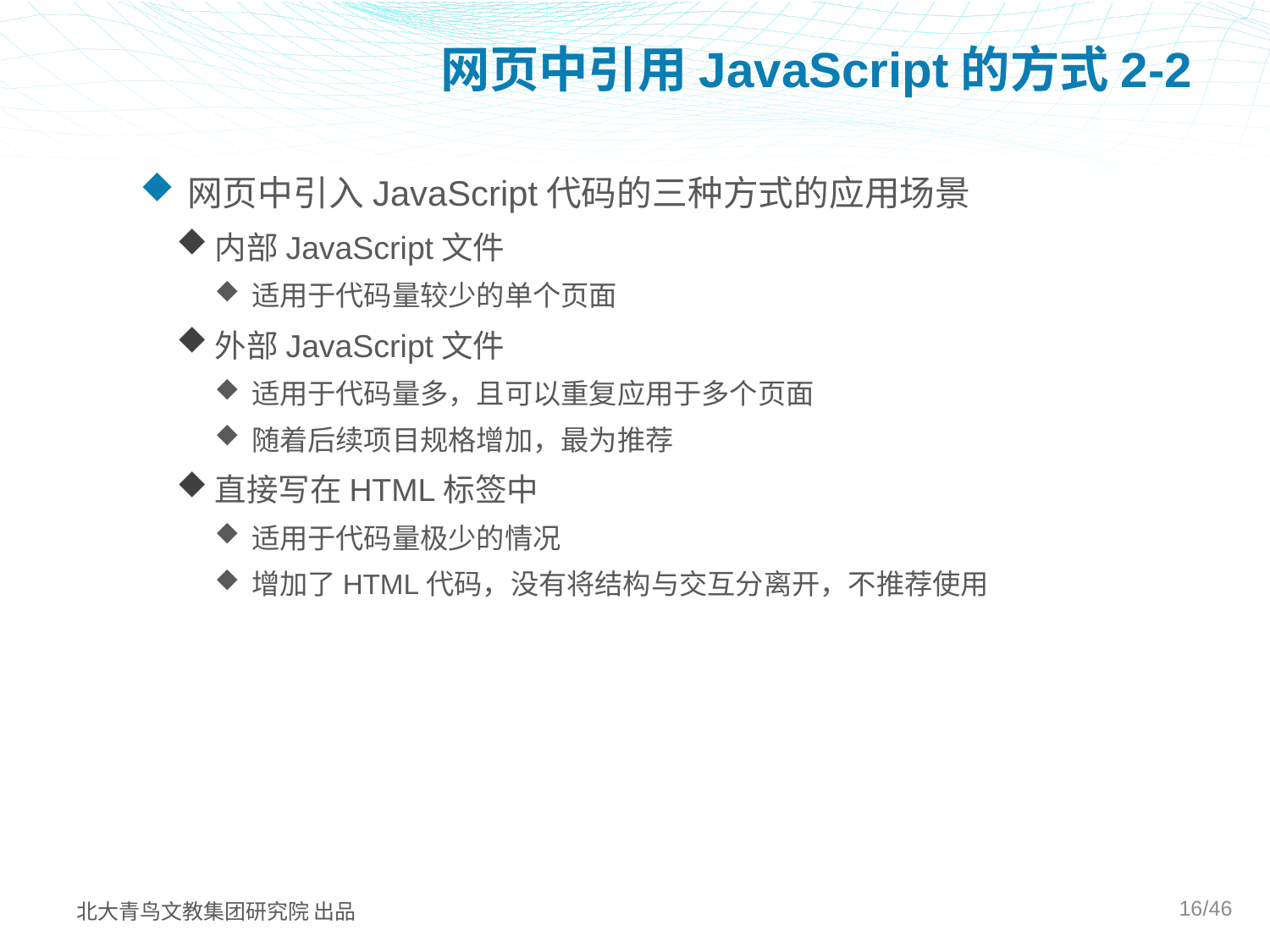

# 网页中引用JavaScript的方式2-2
网页中引入JavaScript代码的三种方式的应用场景
内部JavaScript文件
适用于代码量较少的单个页面
外部JavaScript文件
适用于代码量多，且可以重复应用于多个页面
随着后续项目规格增加，最为推荐
直接写在HTML标签中
适用于代码量极少的情况
增加了HTML代码，没有将结构与交互分离开，不推荐使用
16/46